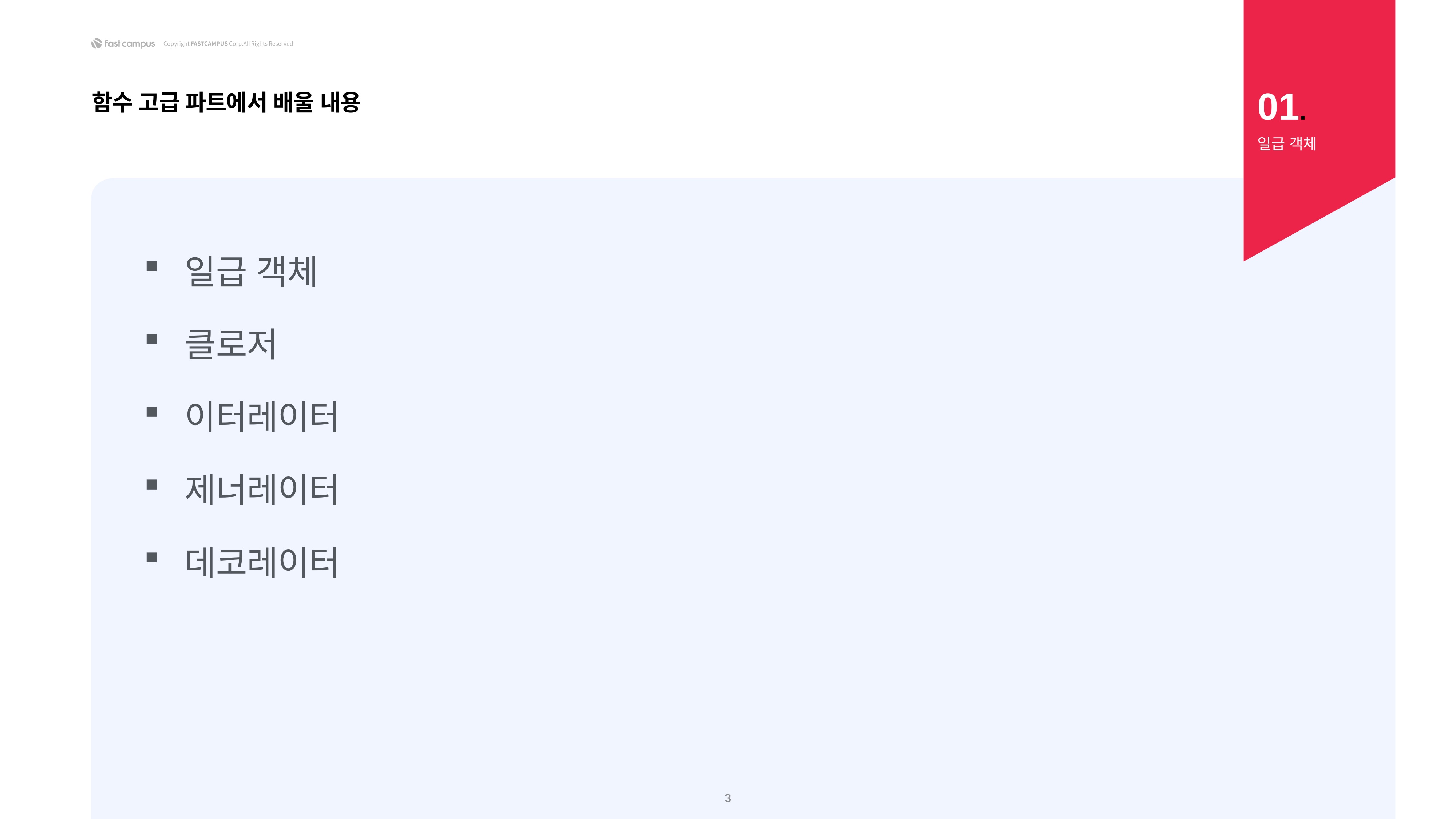

01.
함수 고급 파트에서 배울 내용
일급 객체
일급 객체
클로저
이터레이터
제너레이터
데코레이터
3